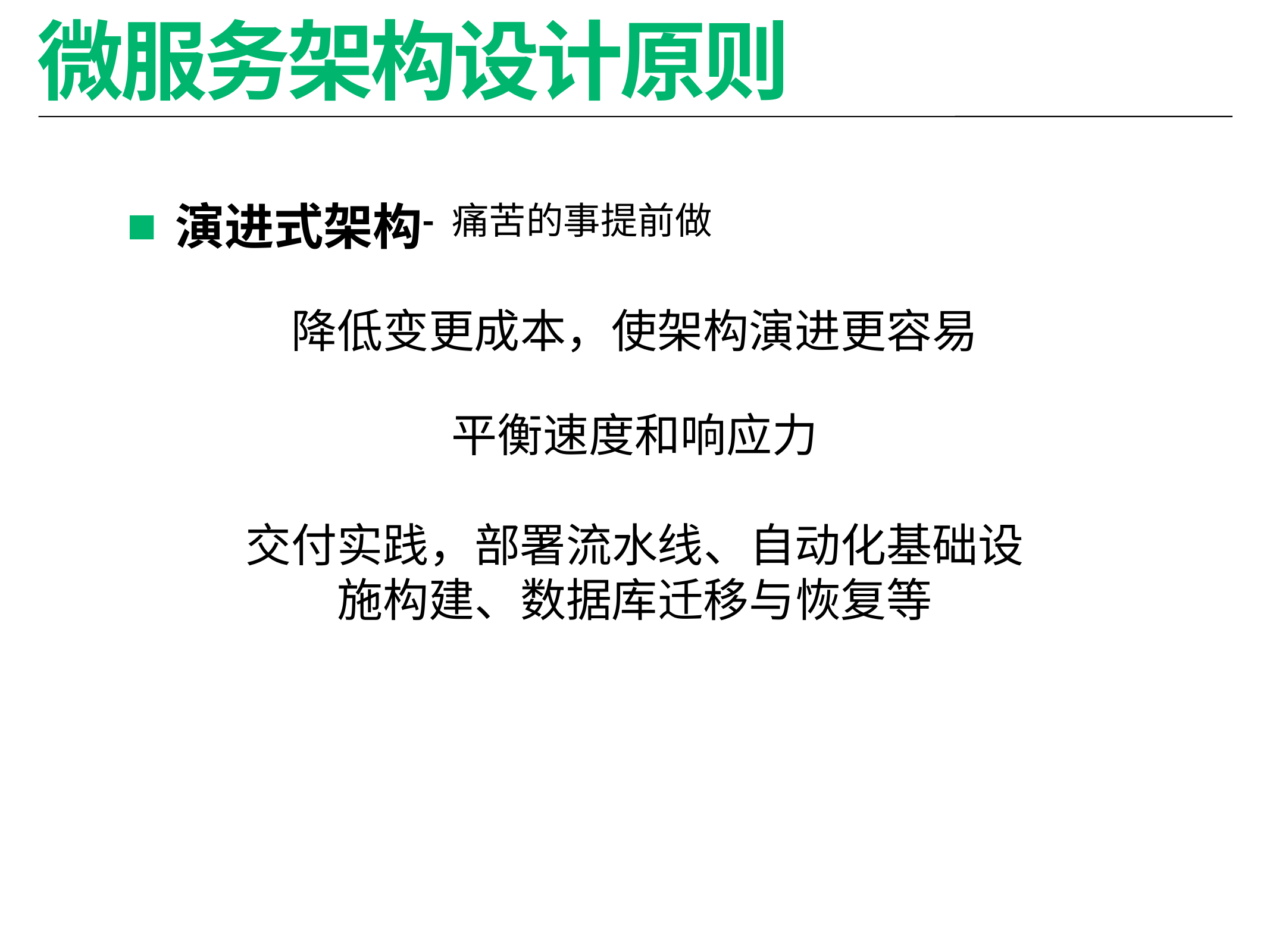

# 微服务架构设计原则
演进式架构
 - 痛苦的事提前做
降低变更成本，使架构演进更容易
平衡速度和响应力

交付实践，部署流水线、自动化基础设施构建、数据库迁移与恢复等
27